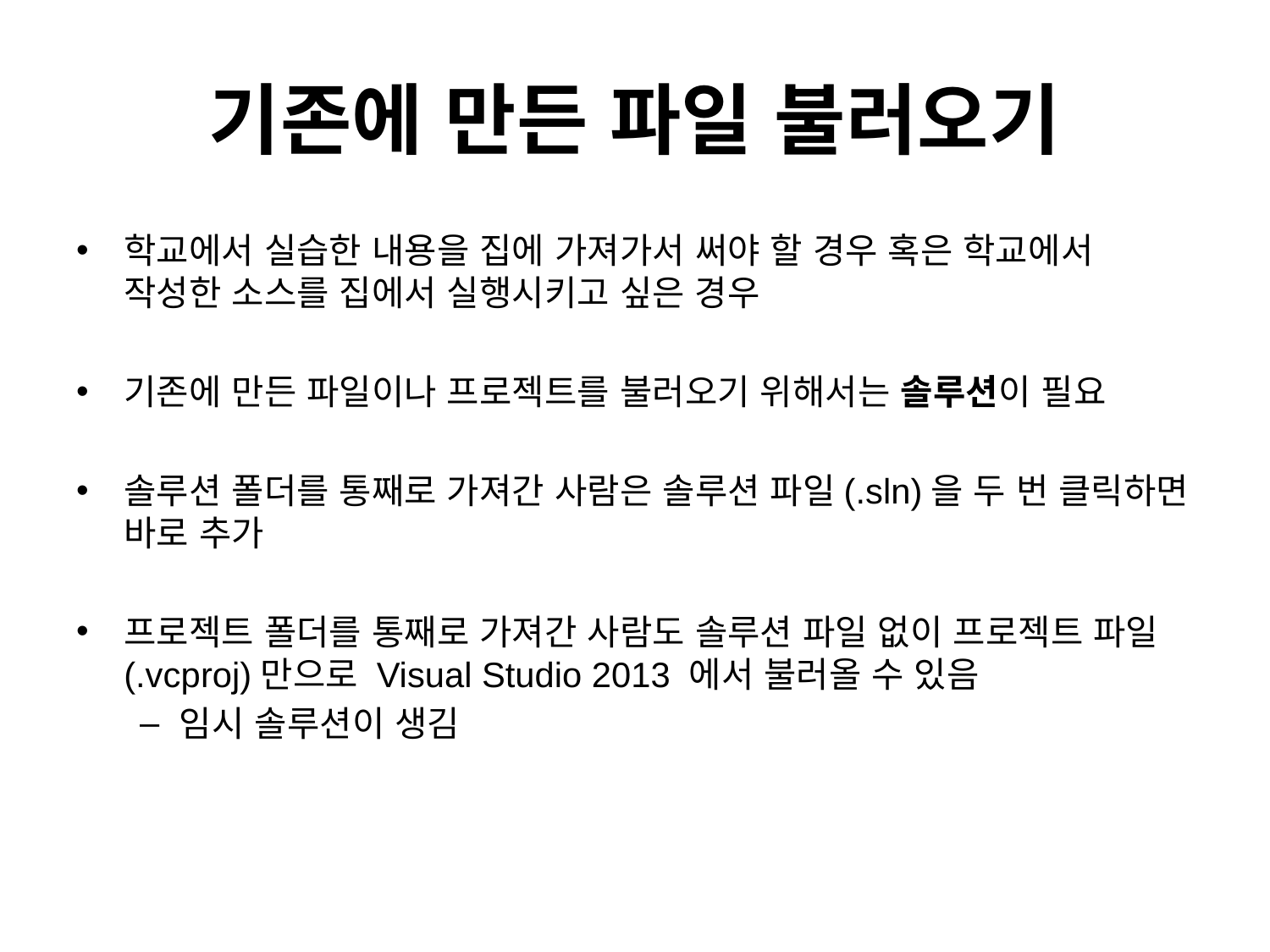

# 기존에 만든 파일 불러오기
학교에서 실습한 내용을 집에 가져가서 써야 할 경우 혹은 학교에서 작성한 소스를 집에서 실행시키고 싶은 경우

기존에 만든 파일이나 프로젝트를 불러오기 위해서는 솔루션이 필요

솔루션 폴더를 통째로 가져간 사람은 솔루션 파일(.sln)을 두 번 클릭하면 바로 추가

프로젝트 폴더를 통째로 가져간 사람도 솔루션 파일 없이 프로젝트 파일(.vcproj)만으로 Visual Studio 2013 에서 불러올 수 있음
임시 솔루션이 생김